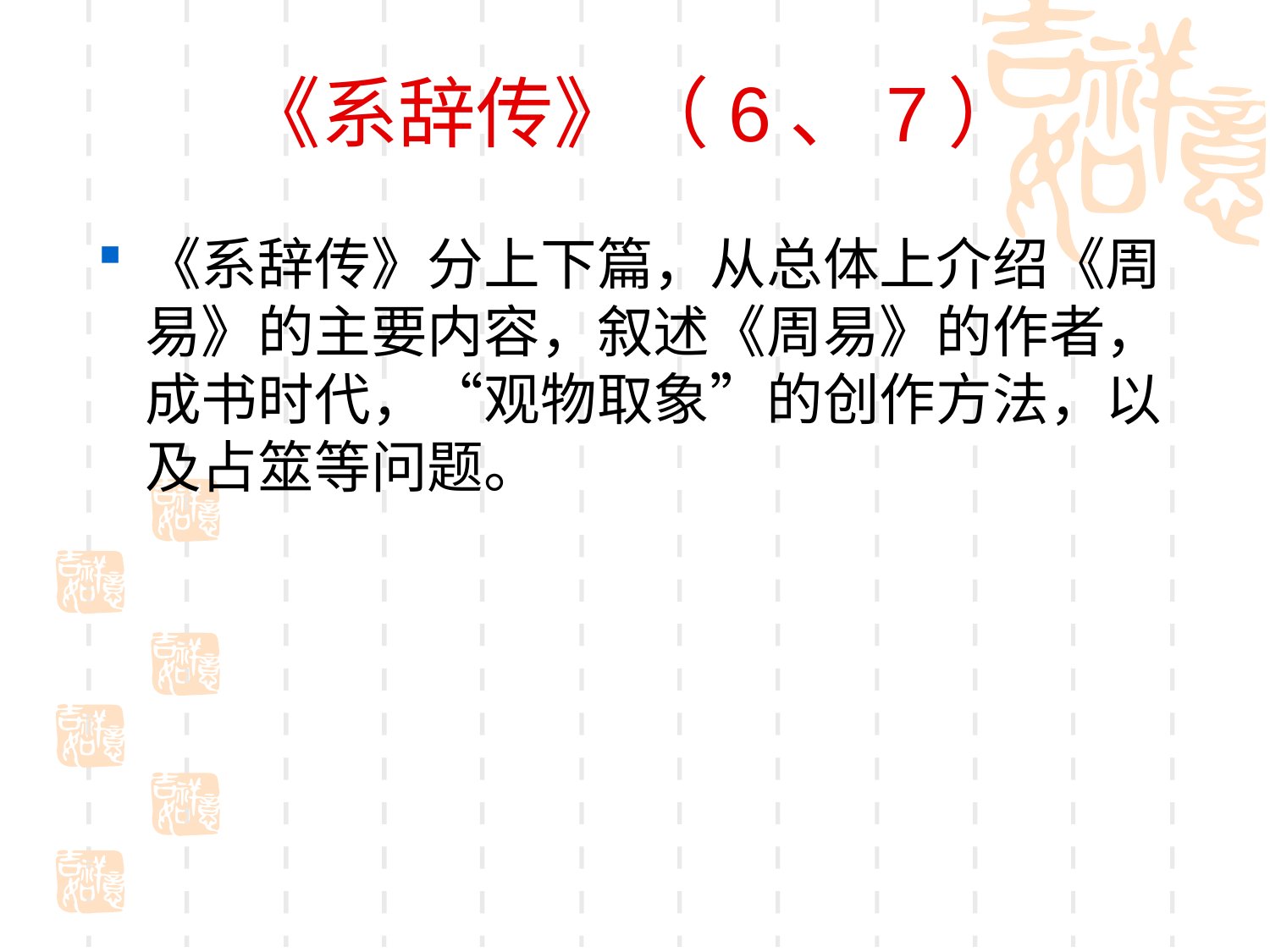

# 《系辞传》（6、7）
《系辞传》分上下篇，从总体上介绍《周易》的主要内容，叙述《周易》的作者，成书时代，“观物取象”的创作方法，以及占筮等问题。